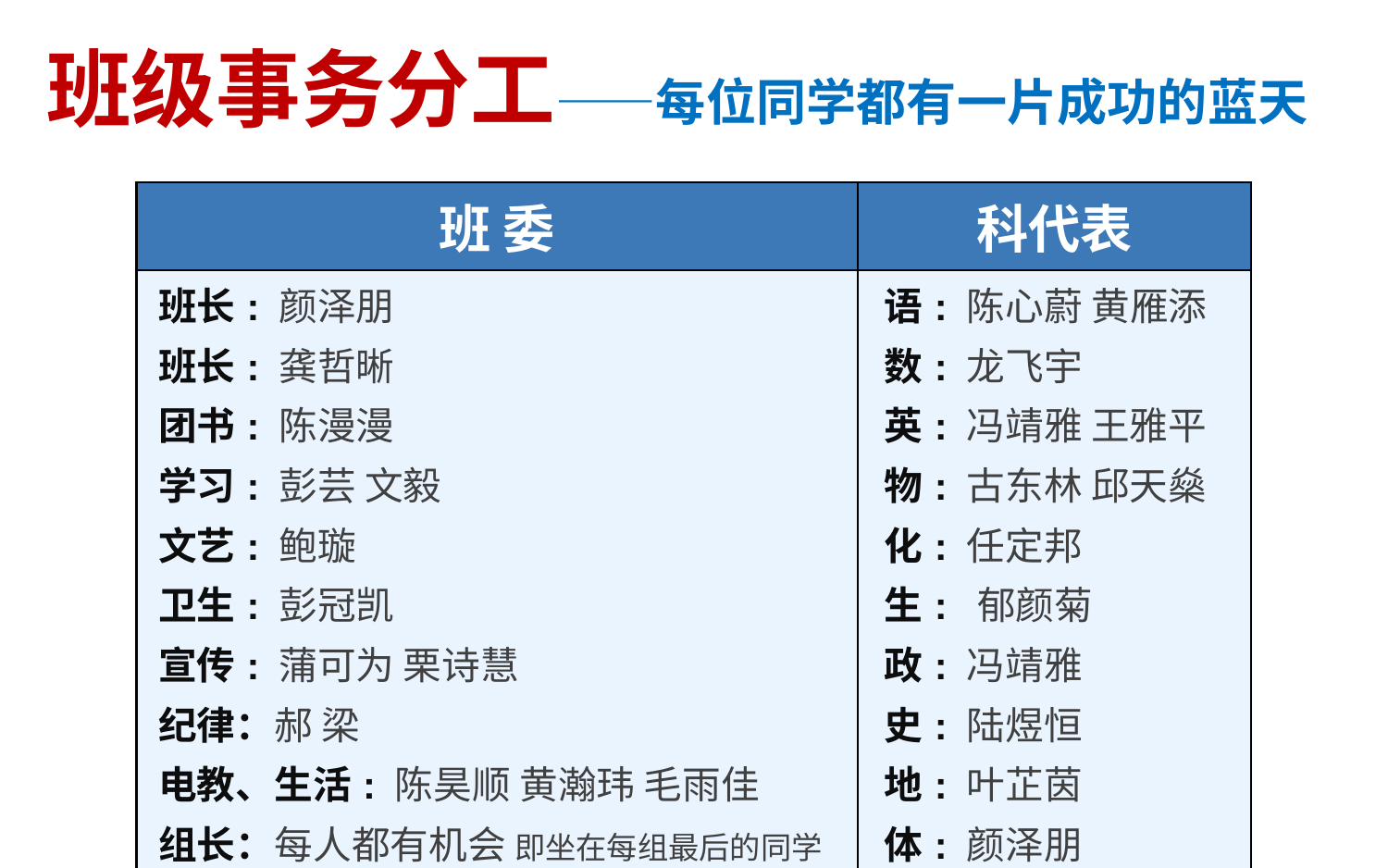

班级事务分工——每位同学都有一片成功的蓝天
| 班 委 | 科代表 |
| --- | --- |
| 班长: 颜泽朋 班长: 龚哲晰 团书: 陈漫漫 学习: 彭芸 文毅 文艺: 鲍璇 卫生: 彭冠凯 宣传: 蒲可为 栗诗慧 纪律：郝 梁 电教、生活: 陈昊顺 黄瀚玮 毛雨佳 组长：每人都有机会 即坐在每组最后的同学 | 语: 陈心蔚 黄雁添 数: 龙飞宇 英: 冯靖雅 王雅平 物: 古东林 邱天燊 化: 任定邦 生: 郁颜菊 政: 冯靖雅 史: 陆煜恒 地: 叶芷茵 体: 颜泽朋 |